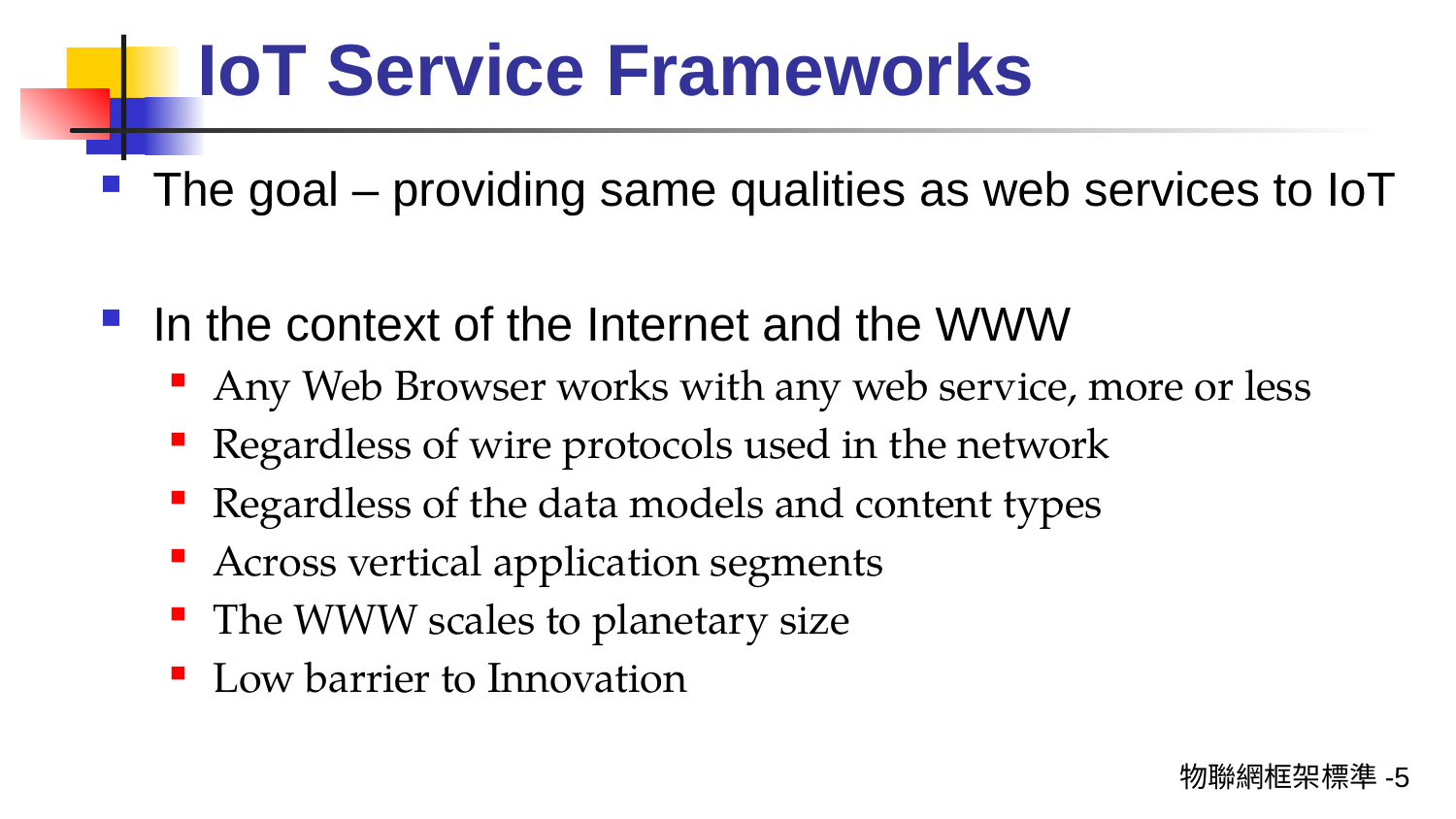

# IoT Service Frameworks
The goal – providing same qualities as web services to IoT

In the context of the Internet and the WWW
Any Web Browser works with any web service, more or less
Regardless of wire protocols used in the network
Regardless of the data models and content types
Across vertical application segments
The WWW scales to planetary size
Low barrier to Innovation

物聯網框架標準-5